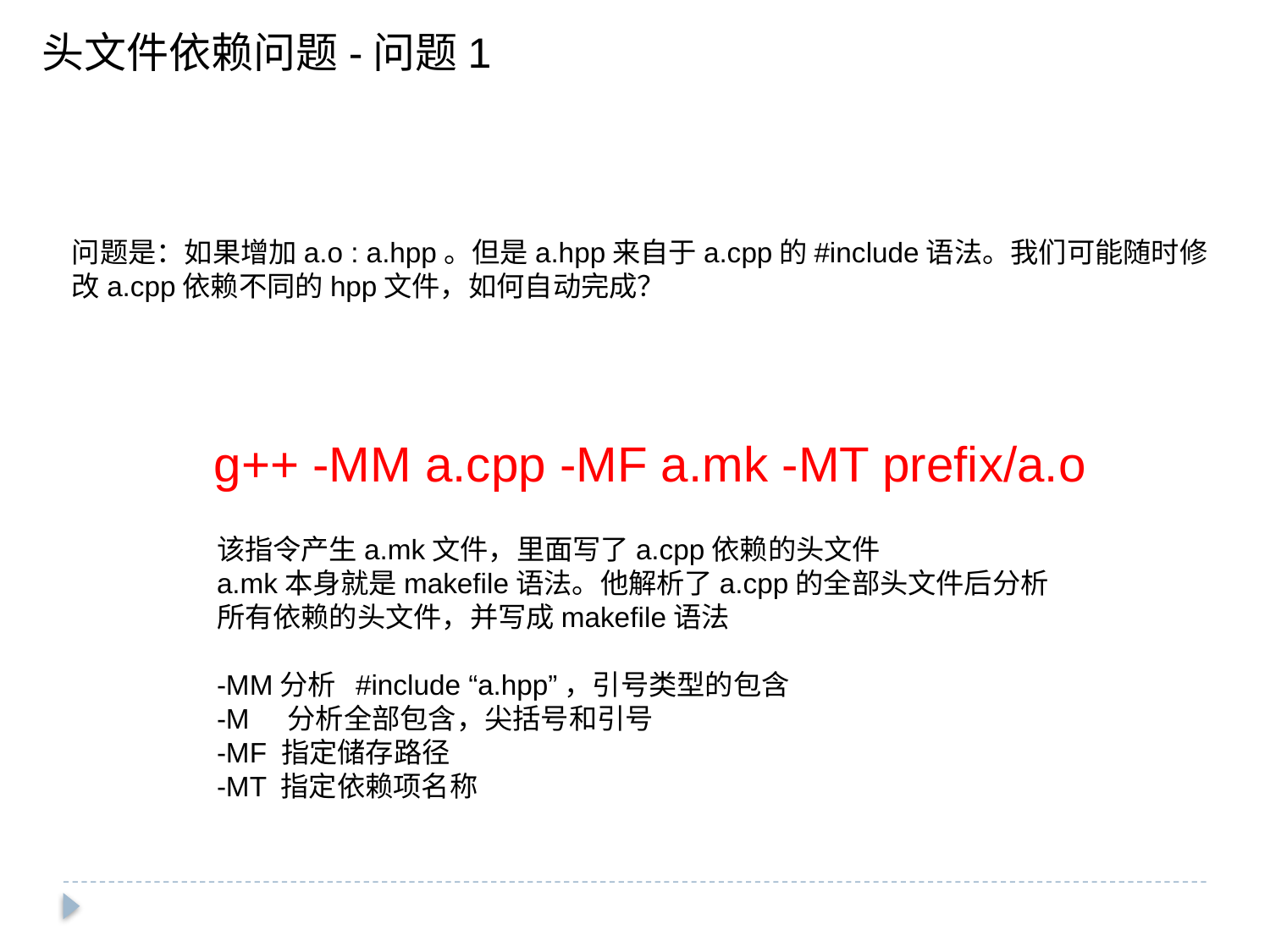

头文件依赖问题-问题1
问题是：如果增加a.o : a.hpp。但是a.hpp来自于a.cpp的#include语法。我们可能随时修改a.cpp依赖不同的hpp文件，如何自动完成？
g++ -MM a.cpp -MF a.mk -MT prefix/a.o
该指令产生a.mk文件，里面写了a.cpp依赖的头文件
a.mk本身就是makefile语法。他解析了a.cpp的全部头文件后分析
所有依赖的头文件，并写成makefile语法

-MM分析  #include “a.hpp”，引号类型的包含
-M    分析全部包含，尖括号和引号
-MF 指定储存路径
-MT 指定依赖项名称